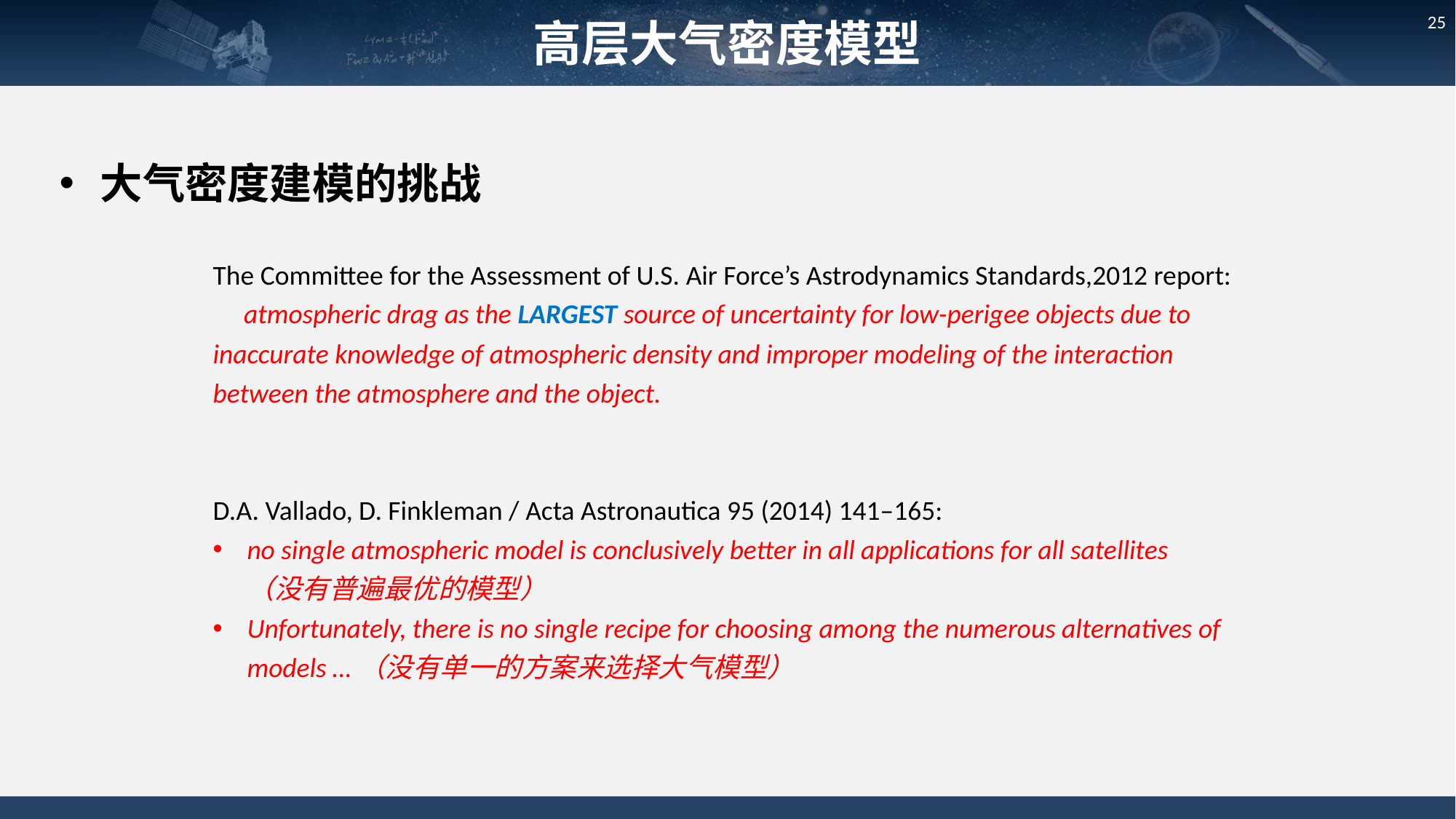

高层大气密度模型
25
大气密度建模的挑战
The Committee for the Assessment of U.S. Air Force’s Astrodynamics Standards,2012 report:
     atmospheric drag as the largest source of uncertainty for low-perigee objects due to inaccurate knowledge of atmospheric density and improper modeling of the interaction between the atmosphere and the object.

D.A. Vallado, D. Finkleman / Acta Astronautica 95 (2014) 141–165:
no single atmospheric model is conclusively better in all applications for all satellites  （没有普遍最优的模型）
Unfortunately, there is no single recipe for choosing among the numerous alternatives of models …（没有单一的方案来选择大气模型）